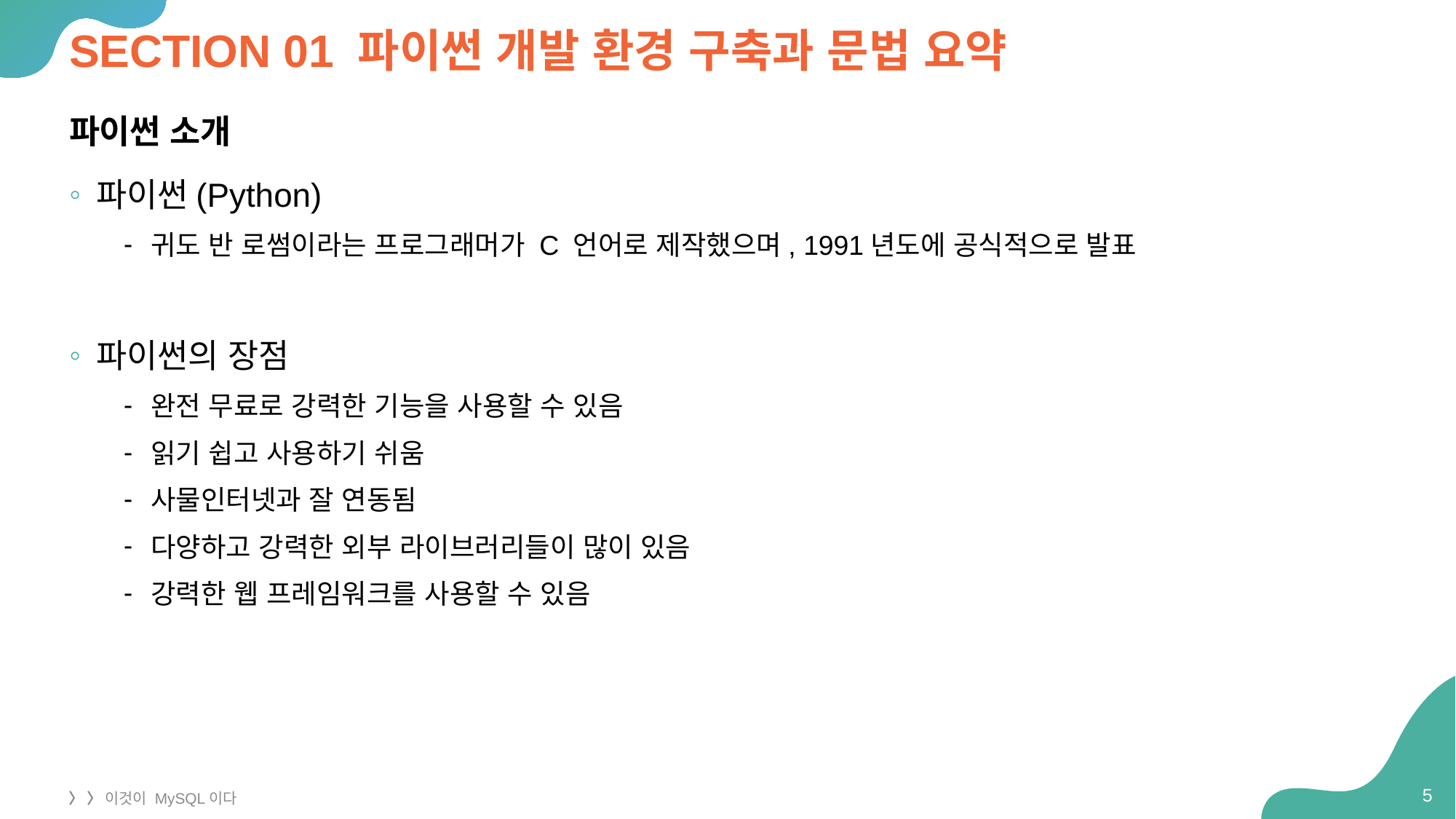

# SECTION 01 파이썬 개발 환경 구축과 문법 요약
파이썬 소개
파이썬(Python)
귀도 반 로썸이라는 프로그래머가 C 언어로 제작했으며, 1991년도에 공식적으로 발표

파이썬의 장점
완전 무료로 강력한 기능을 사용할 수 있음
읽기 쉽고 사용하기 쉬움
사물인터넷과 잘 연동됨
다양하고 강력한 외부 라이브러리들이 많이 있음
강력한 웹 프레임워크를 사용할 수 있음
5
〉 〉 이것이 MySQL이다